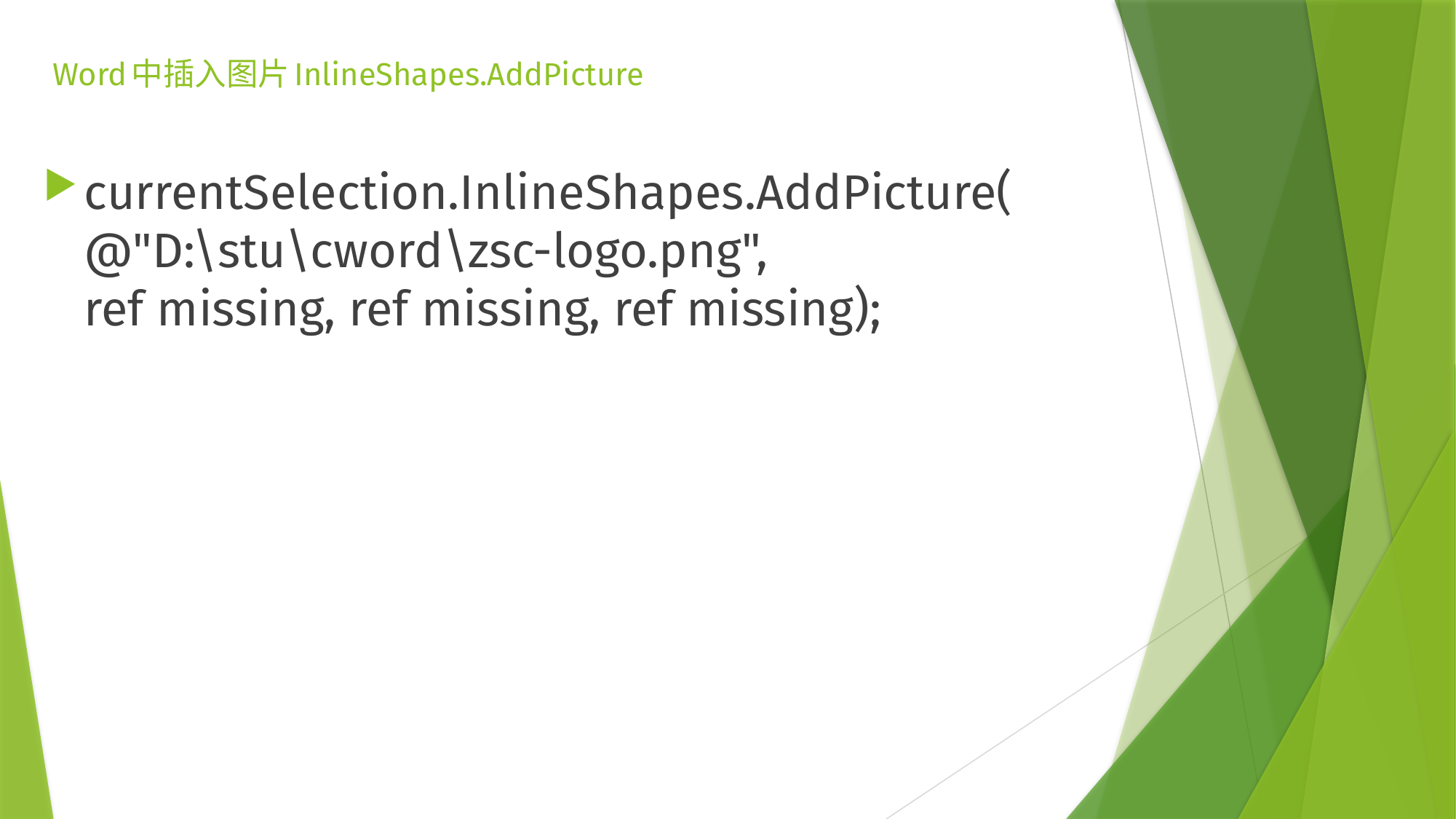

# Word中插入图片InlineShapes.AddPicture
currentSelection.InlineShapes.AddPicture(@"D:\stu\cword\zsc-logo.png",
ref missing, ref missing, ref missing);